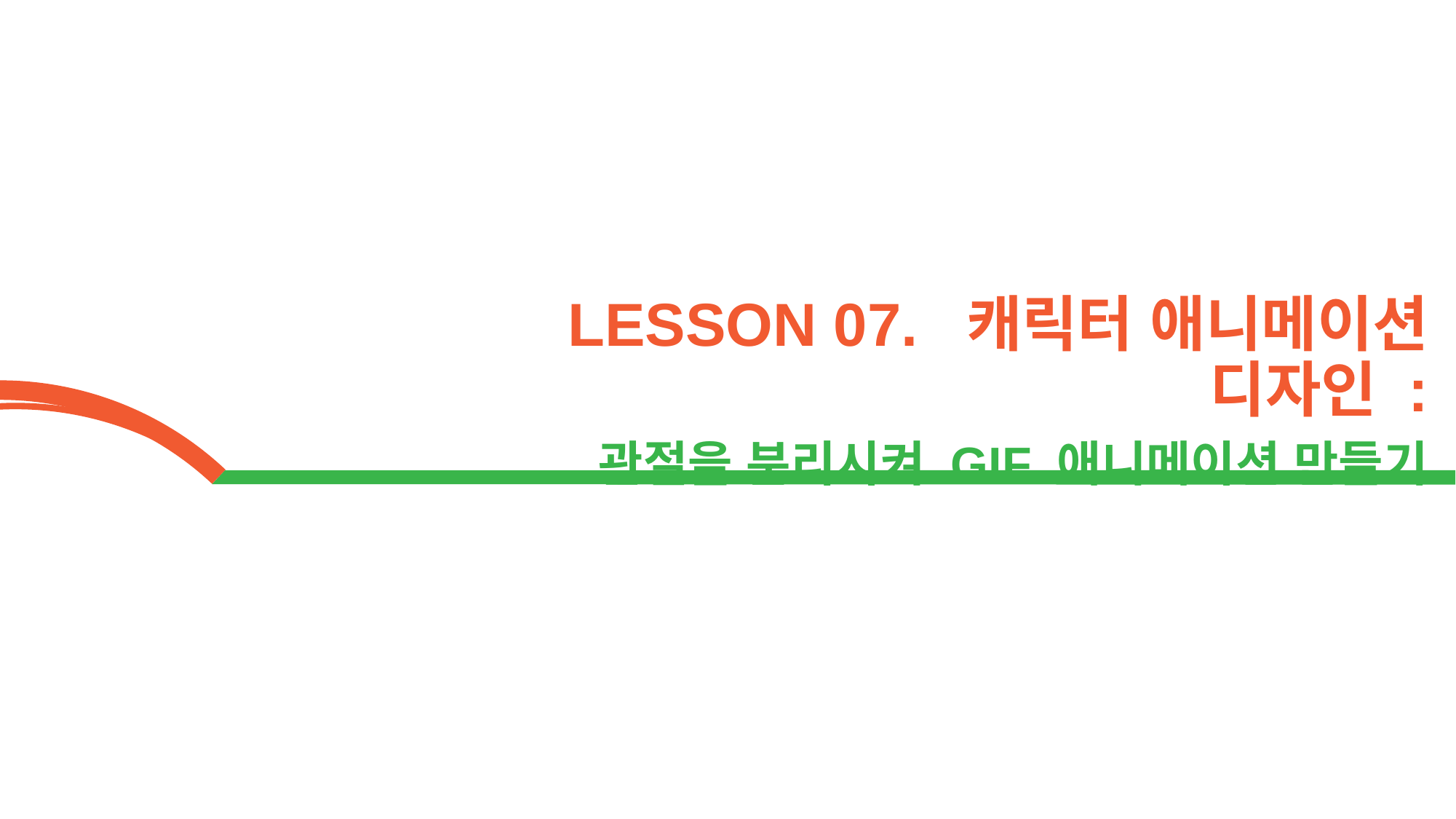

LESSON 07.  캐릭터 애니메이션 디자인 :
관절을 분리시켜 GIF 애니메이션 만들기